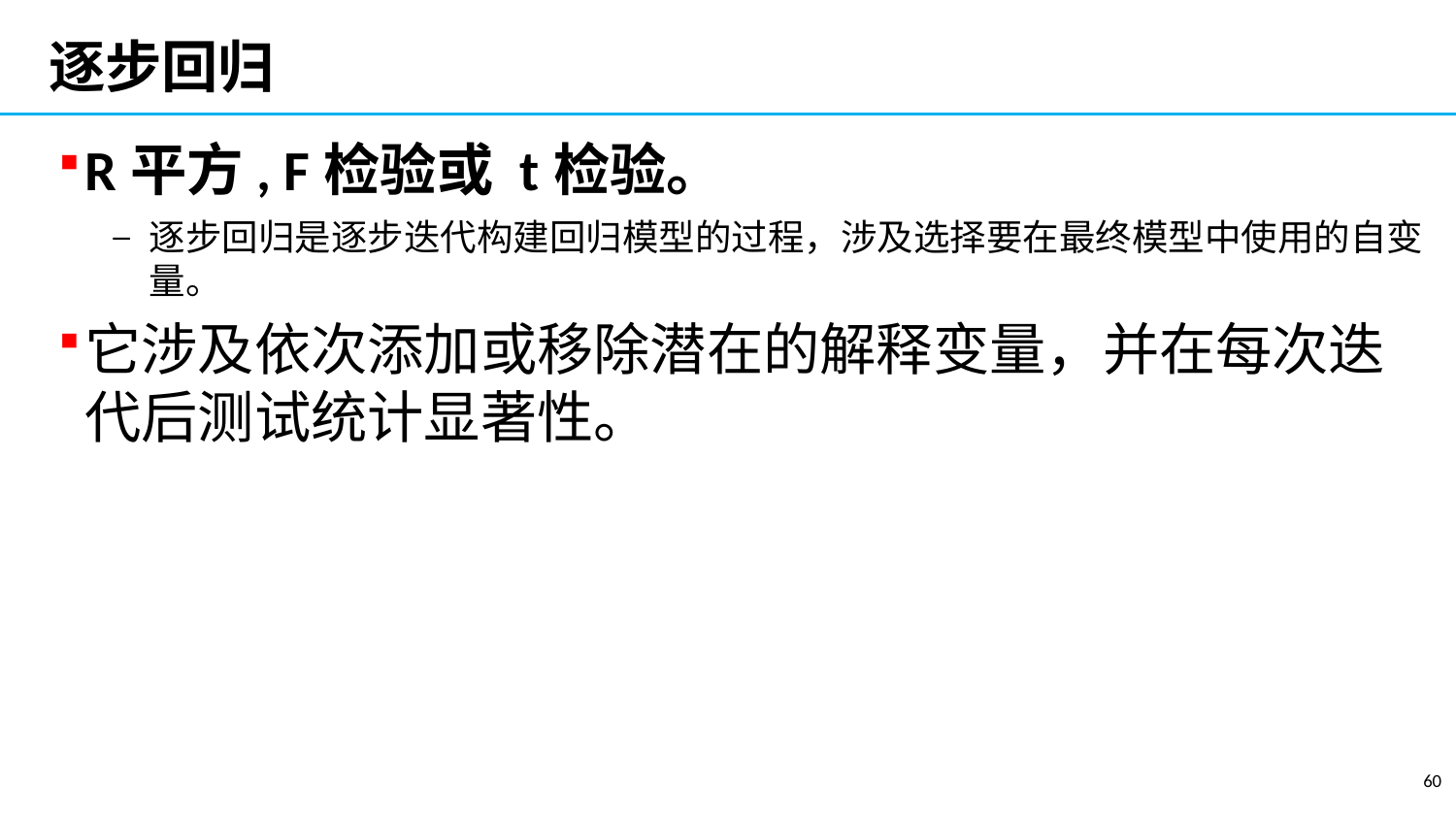

# 逐步回归

R平方, F检验或 t检验。
逐步回归是逐步迭代构建回归模型的过程，涉及选择要在最终模型中使用的自变量。
它涉及依次添加或移除潜在的解释变量，并在每次迭代后测试统计显著性。
60